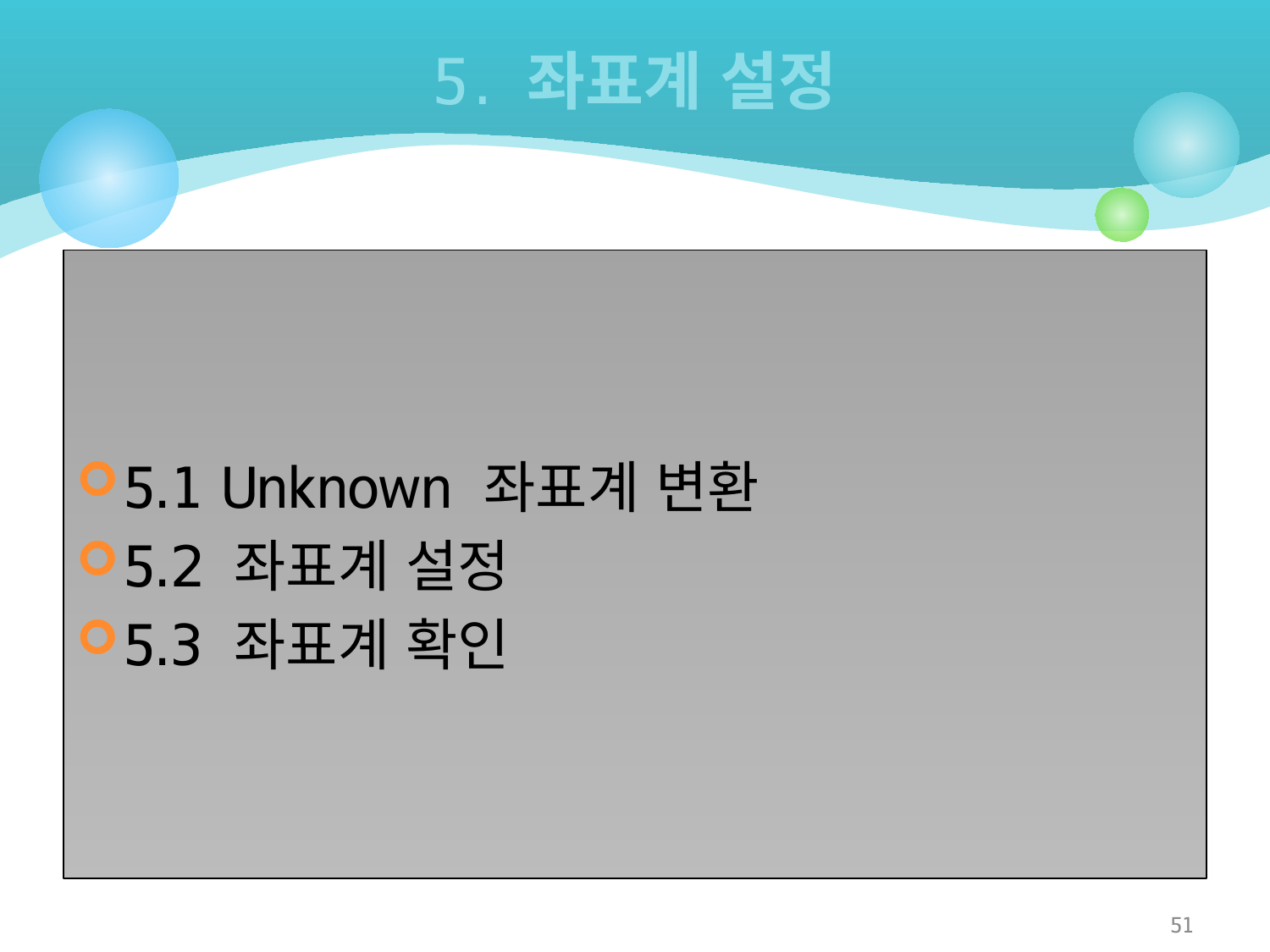

# 5. 좌표계 설정
5.1 Unknown 좌표계 변환
5.2 좌표계 설정
5.3 좌표계 확인
51